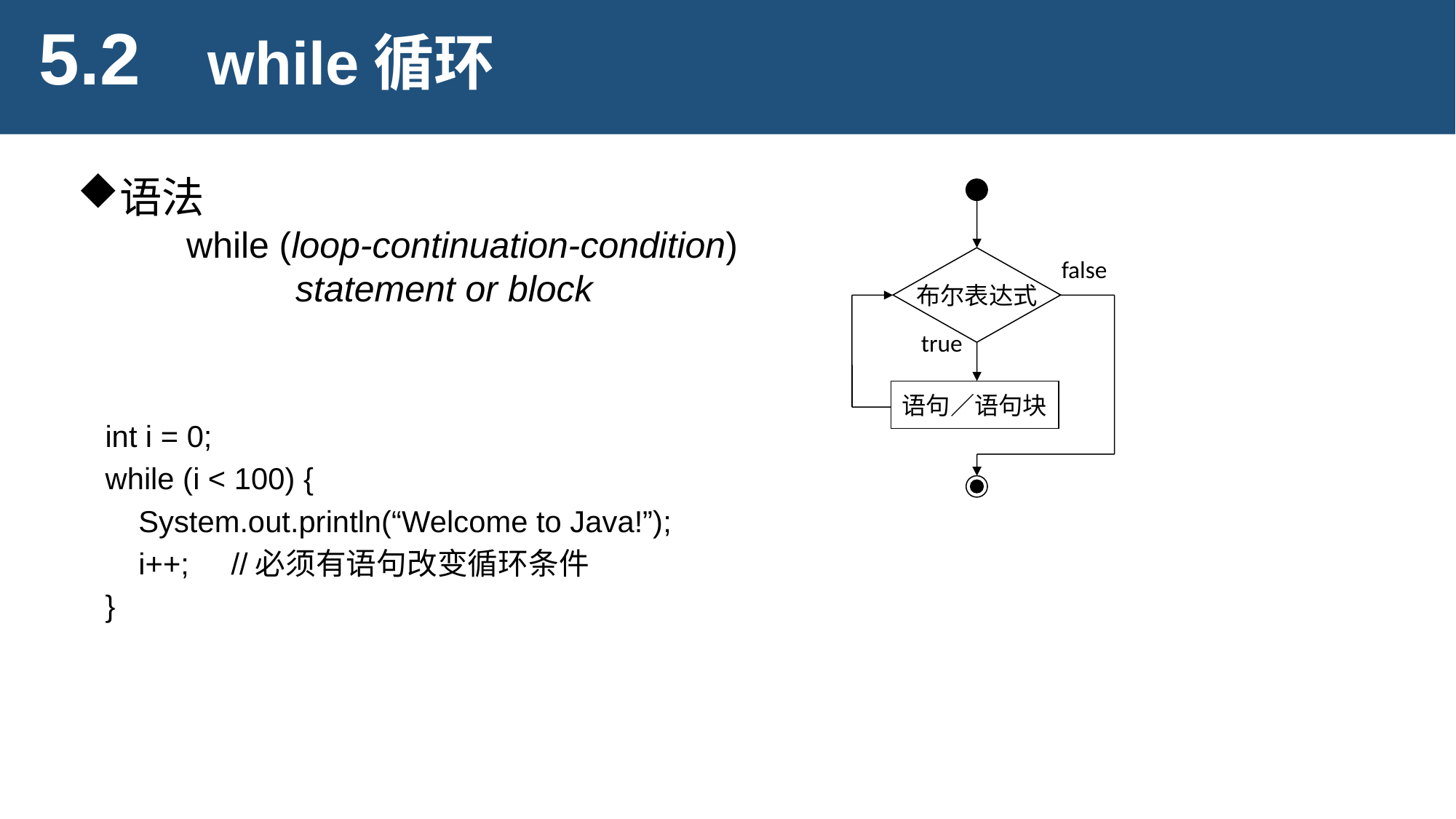

5.2
while循环

语法
	while (loop-continuation-condition)
		statement or block

布尔表达式
false

true

语句／语句块

int i = 0;
while (i < 100) {
    System.out.println(“Welcome to Java!”);
    i++;     //必须有语句改变循环条件
}